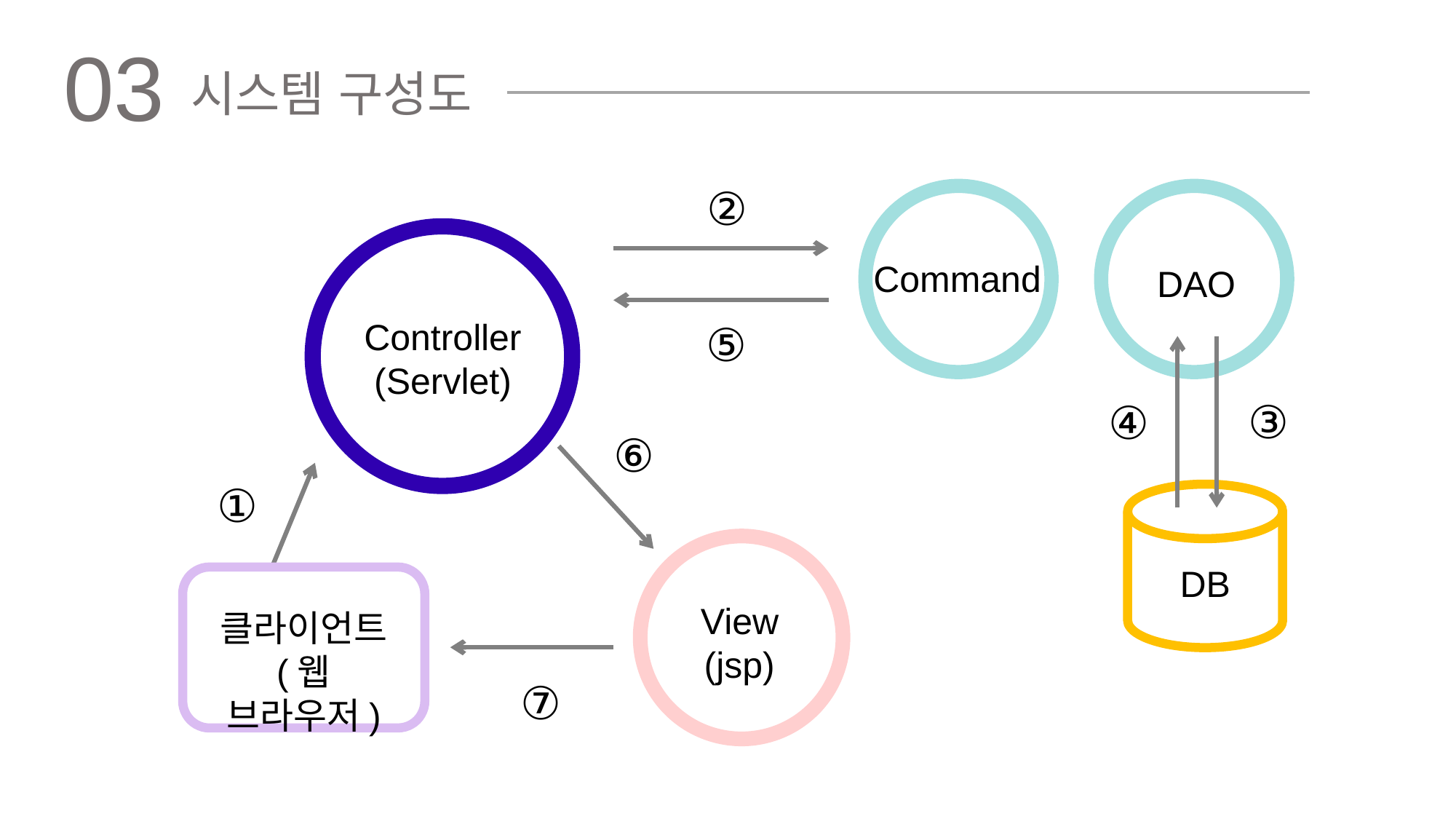

03
시스템 구성도
②

Controller
(Servlet)
Command
DAO
⑤
③
④
⑥
①

DB

View
(jsp)

클라이언트
(웹 브라우저)
⑦